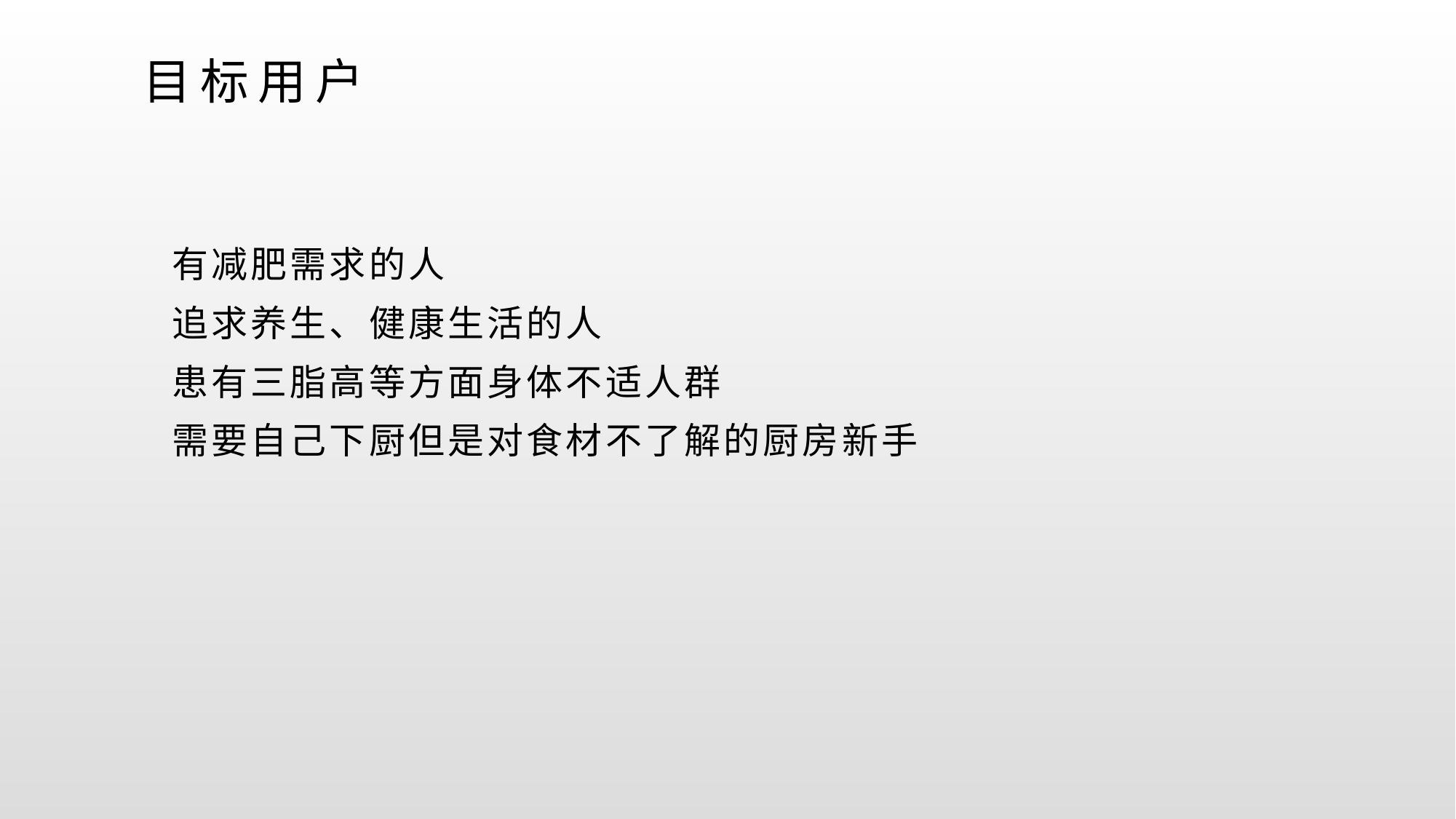

# 目标用户
有减肥需求的人
追求养生、健康生活的人
患有三脂高等方面身体不适人群
需要自己下厨但是对食材不了解的厨房新手